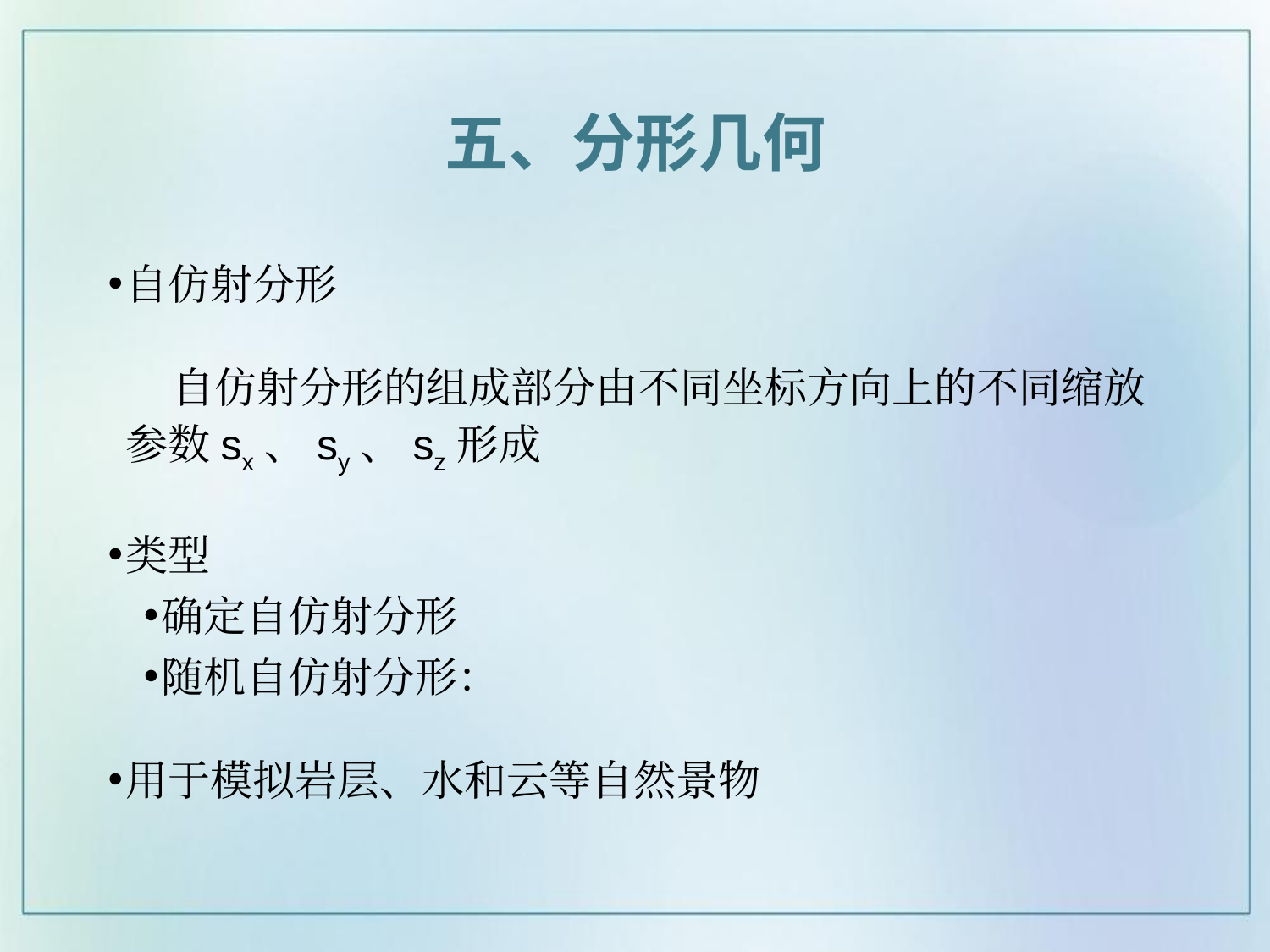

五、分形几何
自仿射分形
     自仿射分形的组成部分由不同坐标方向上的不同缩放参数sx、sy、sz形成
类型
确定自仿射分形
随机自仿射分形：
用于模拟岩层、水和云等自然景物